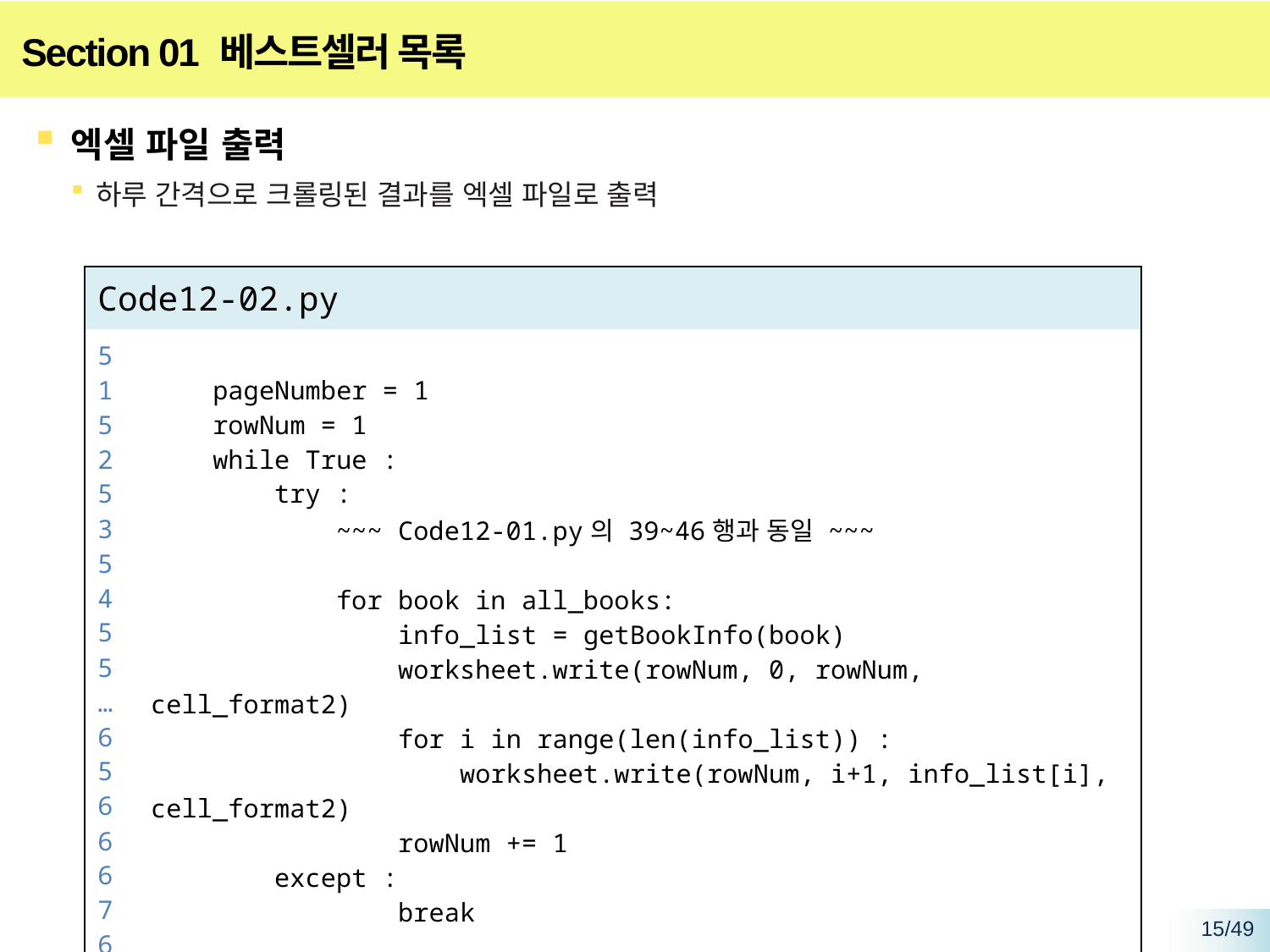

# Section 01 베스트셀러 목록
엑셀 파일 출력
하루 간격으로 크롤링된 결과를 엑셀 파일로 출력
| Code12-02.py |  |
| --- | --- |
| 51 52 53 54 55 … 65 66 67 68 69 70 71 72 73 | pageNumber = 1 rowNum = 1 while True : try : ~~~ Code12-01.py의 39~46행과 동일 ~~~ for book in all\_books: info\_list = getBookInfo(book) worksheet.write(rowNum, 0, rowNum, cell\_format2) for i in range(len(info\_list)) : worksheet.write(rowNum, i+1, info\_list[i], cell\_format2) rowNum += 1 except : break |